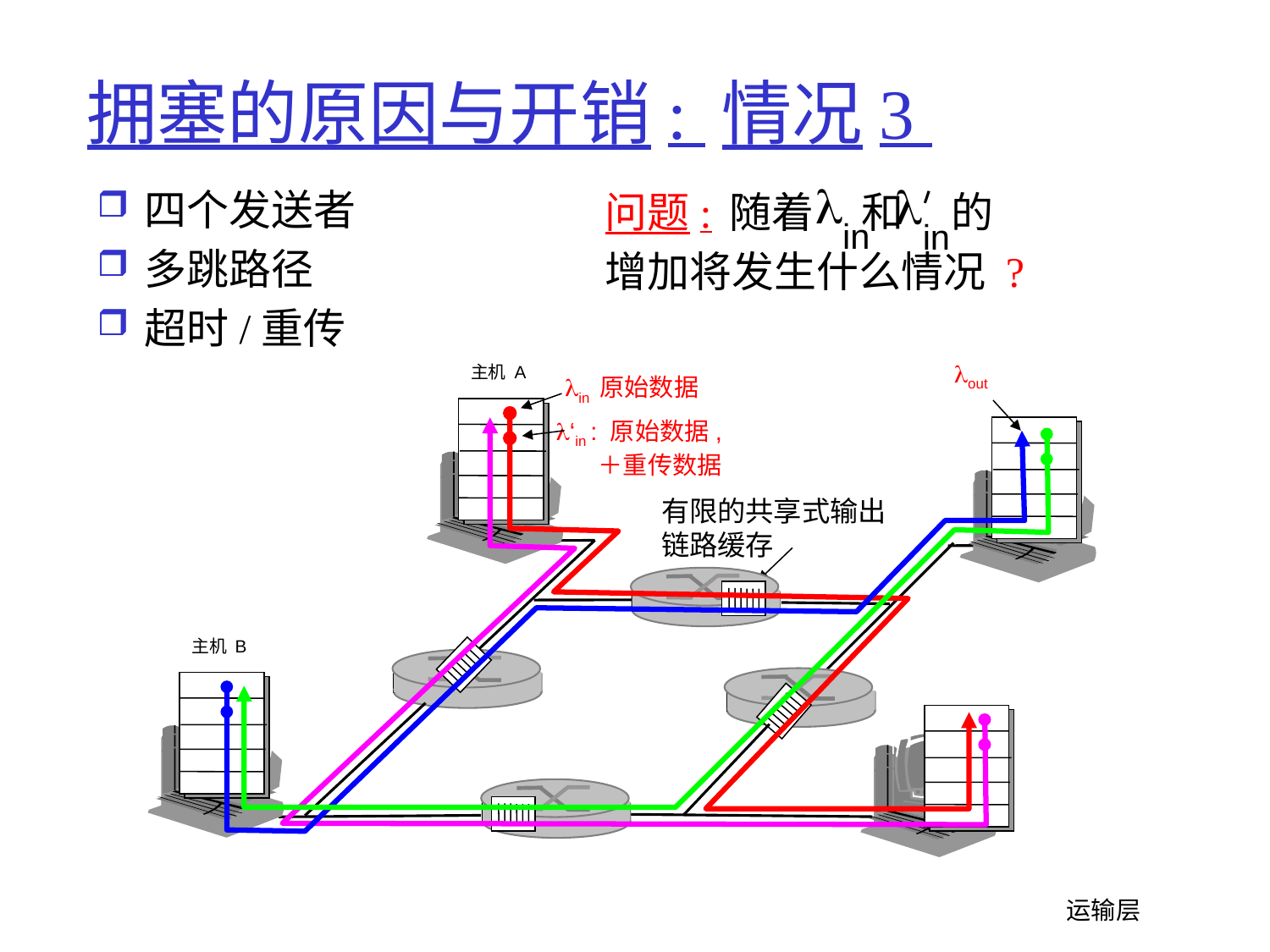

# 拥塞的原因与开销: 情况3
λ
in
λ
in

四个发送者
多跳路径
超时/重传

问题: 随着     和     的
增加将发生什么情况 ?
λout
主机 A

λin 原始数据

λ‘in : 原始数据,
＋重传数据

有限的共享式输出链路缓存

主机 B

 运输层
105